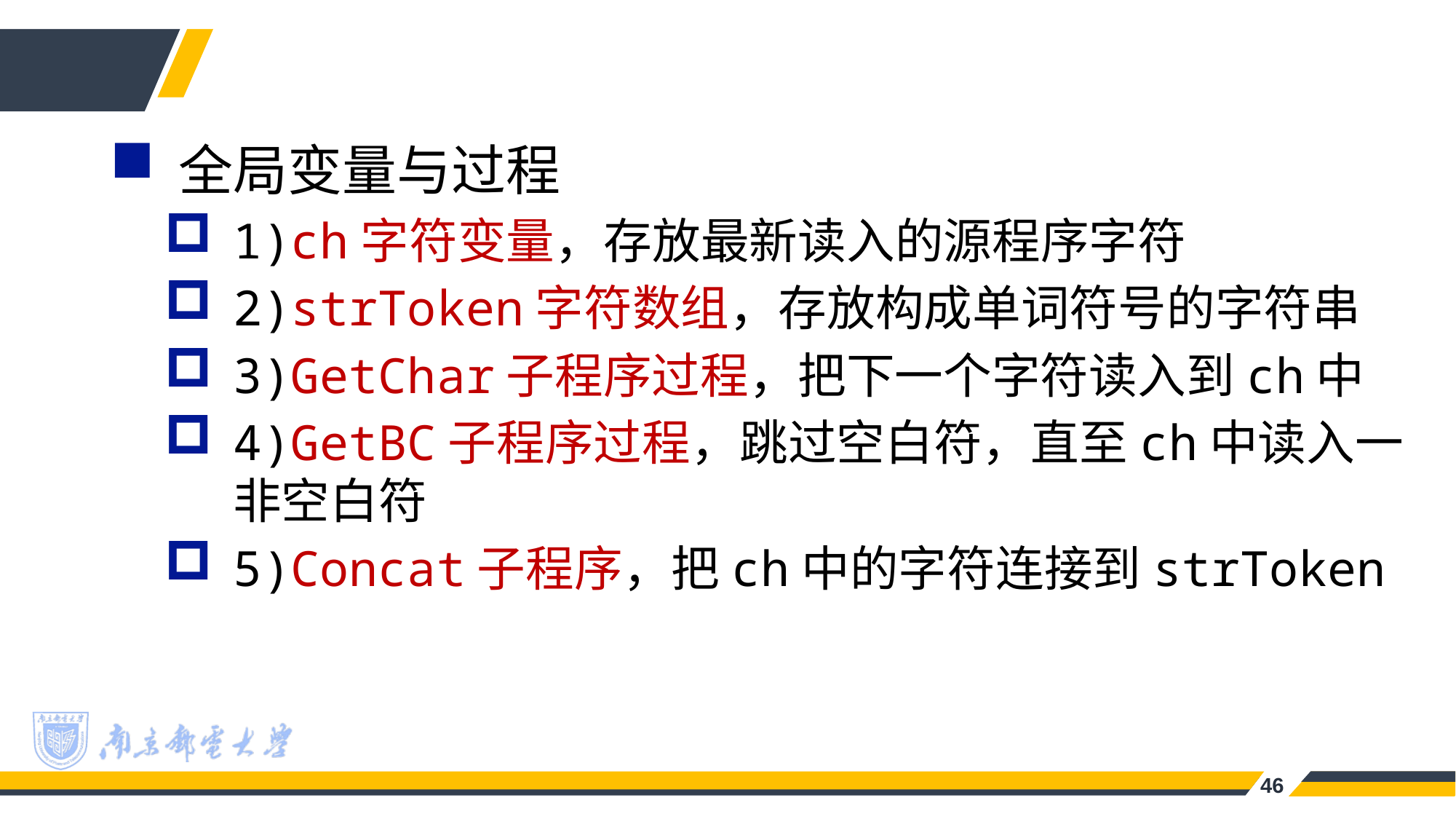

全局变量与过程
1)ch字符变量，存放最新读入的源程序字符
2)strToken字符数组，存放构成单词符号的字符串
3)GetChar子程序过程，把下一个字符读入到ch中
4)GetBC子程序过程，跳过空白符，直至ch中读入一非空白符
5)Concat子程序，把ch中的字符连接到strToken
46